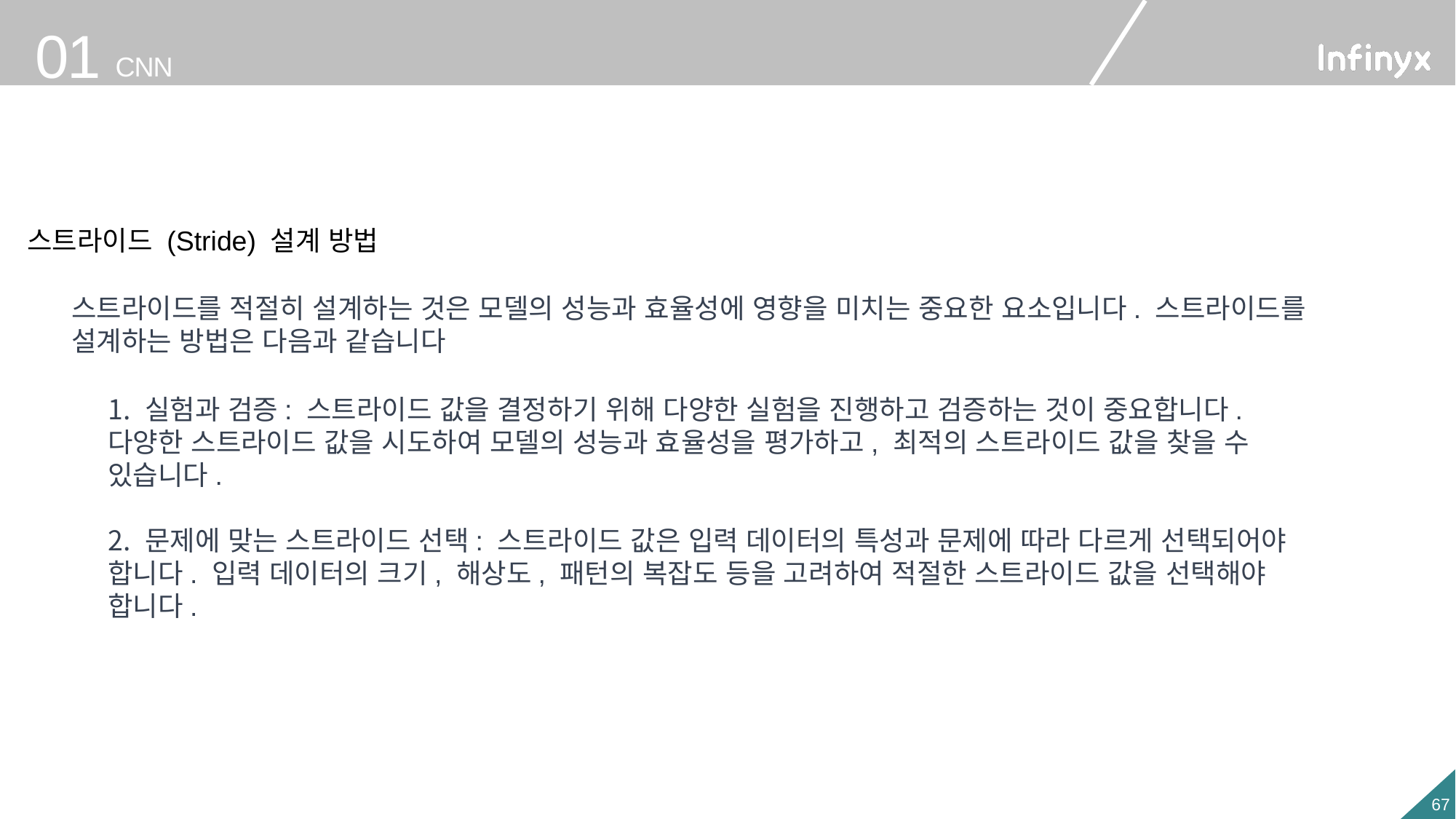

스트라이드 (Stride) 설계 방법
스트라이드를 적절히 설계하는 것은 모델의 성능과 효율성에 영향을 미치는 중요한 요소입니다. 스트라이드를 설계하는 방법은 다음과 같습니다
 실험과 검증: 스트라이드 값을 결정하기 위해 다양한 실험을 진행하고 검증하는 것이 중요합니다. 다양한 스트라이드 값을 시도하여 모델의 성능과 효율성을 평가하고, 최적의 스트라이드 값을 찾을 수 있습니다.

 문제에 맞는 스트라이드 선택: 스트라이드 값은 입력 데이터의 특성과 문제에 따라 다르게 선택되어야 합니다. 입력 데이터의 크기, 해상도, 패턴의 복잡도 등을 고려하여 적절한 스트라이드 값을 선택해야 합니다.